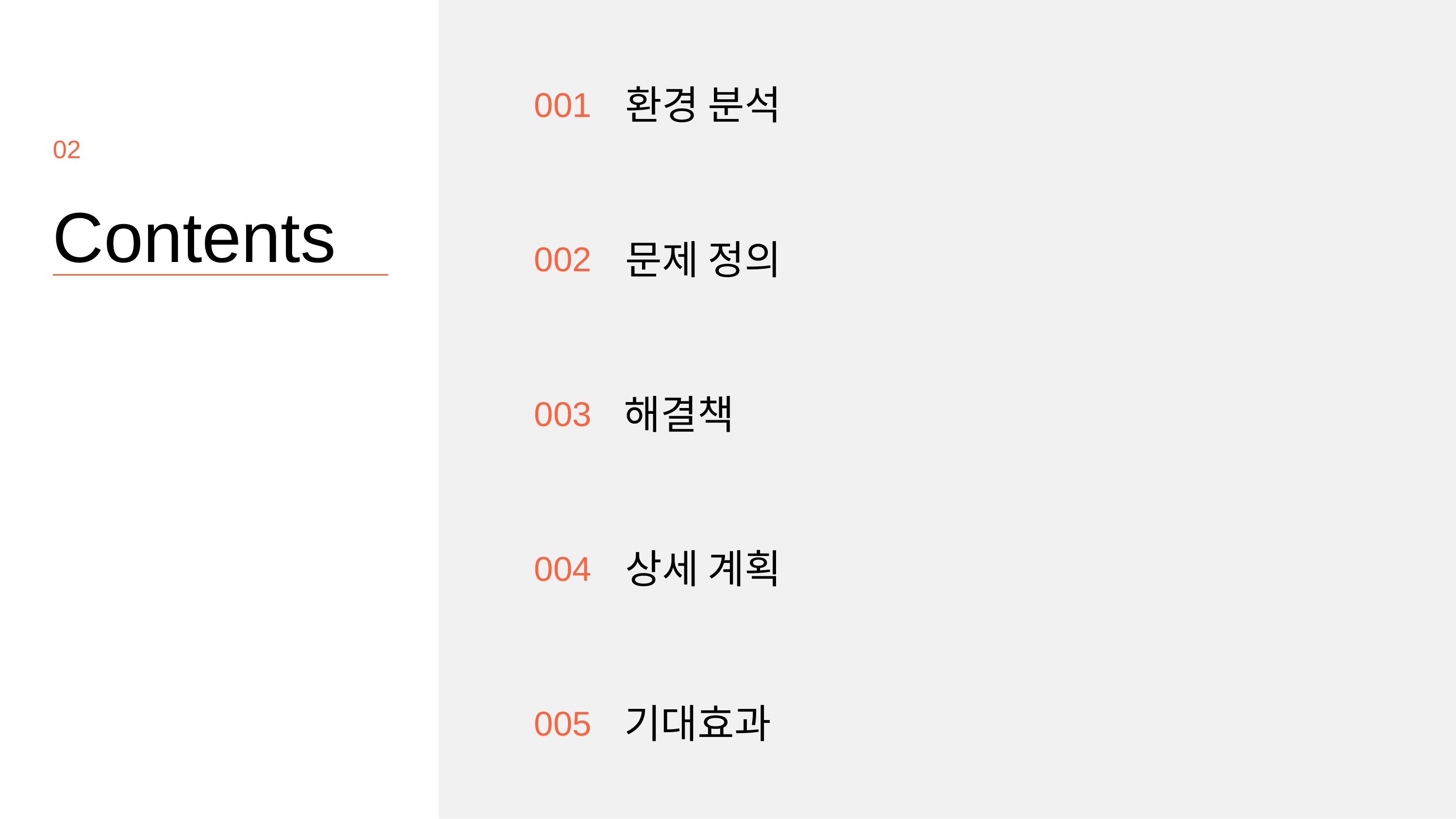

환경 분석
001
02
Contents
문제 정의
002

해결책
003
상세 계획
004
기대효과
005